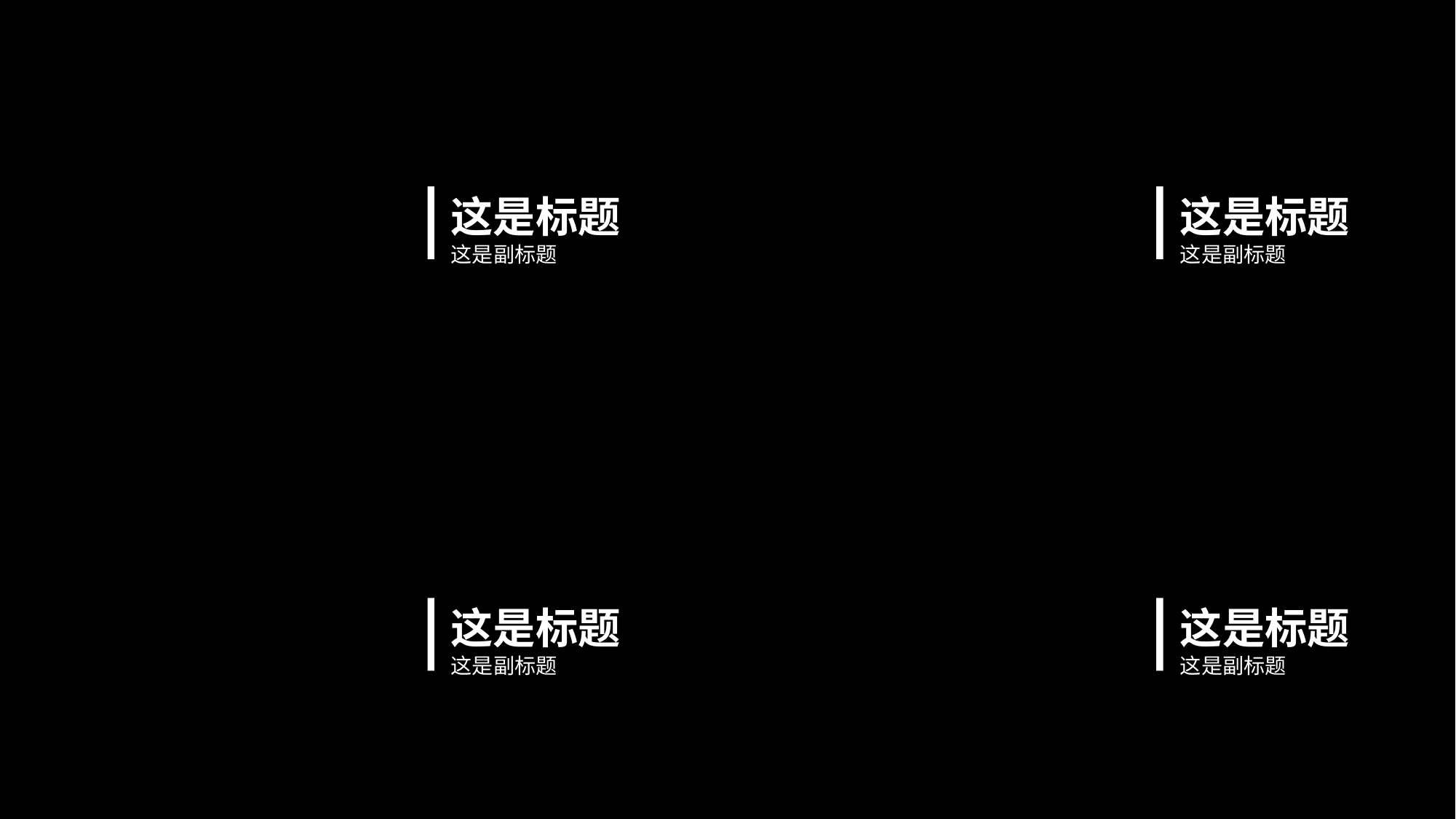

壹
这是标题
这是副标题

贰
这是标题
这是副标题

叁
这是标题
这是副标题

肆
这是标题
这是副标题